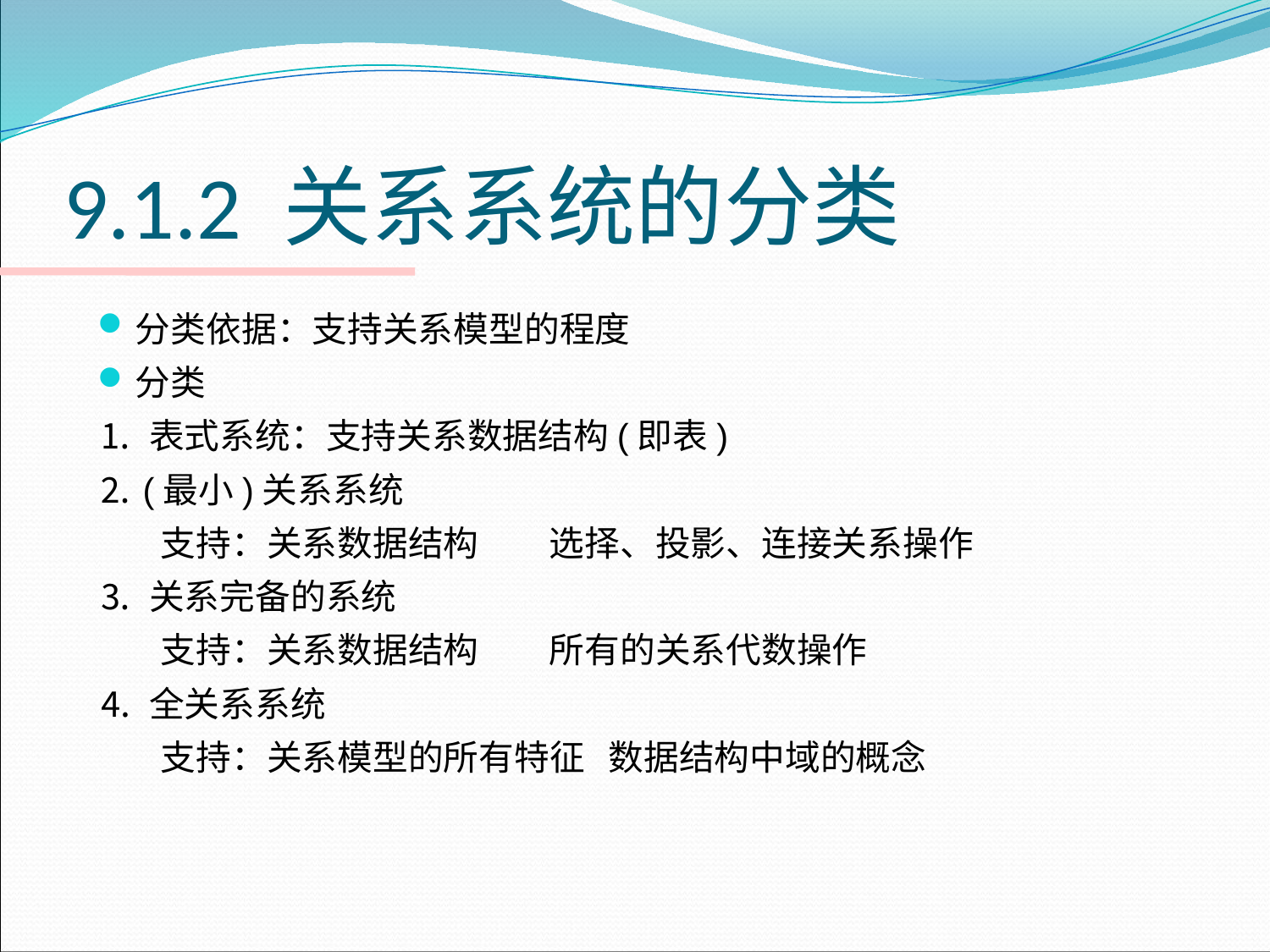

# 9.1.2 关系系统的分类
分类依据：支持关系模型的程度
分类
⒈ 表式系统：支持关系数据结构(即表)
⒉ (最小)关系系统
       支持：关系数据结构         选择、投影、连接关系操作
⒊ 关系完备的系统
       支持：关系数据结构         所有的关系代数操作
⒋ 全关系系统
       支持：关系模型的所有特征   数据结构中域的概念

835